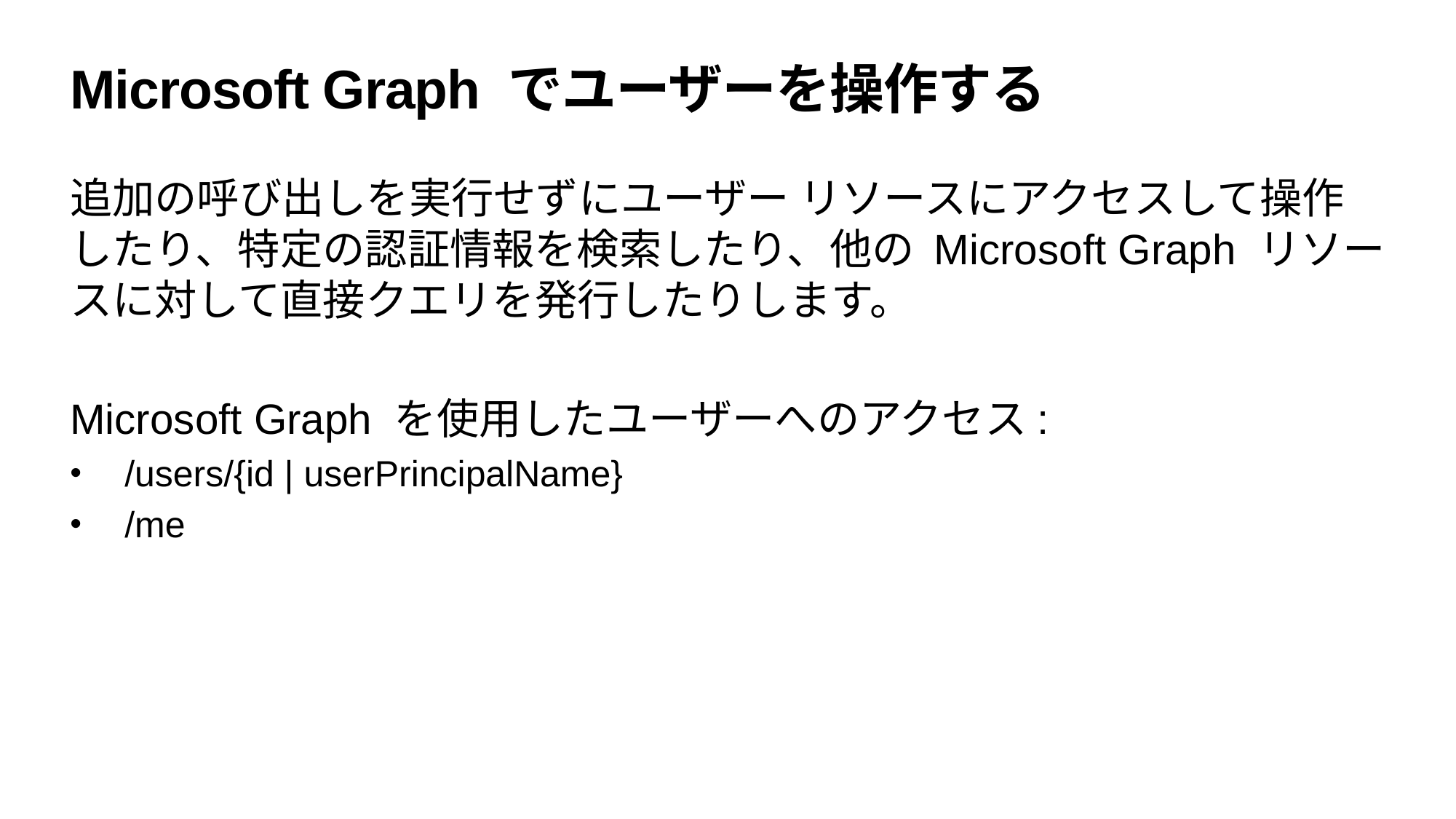

# Microsoft Graph でユーザーを操作する
追加の呼び出しを実行せずにユーザー リソースにアクセスして操作したり、特定の認証情報を検索したり、他の Microsoft Graph リソースに対して直接クエリを発行したりします。

Microsoft Graph を使用したユーザーへのアクセス:
/users/{id | userPrincipalName}
/me